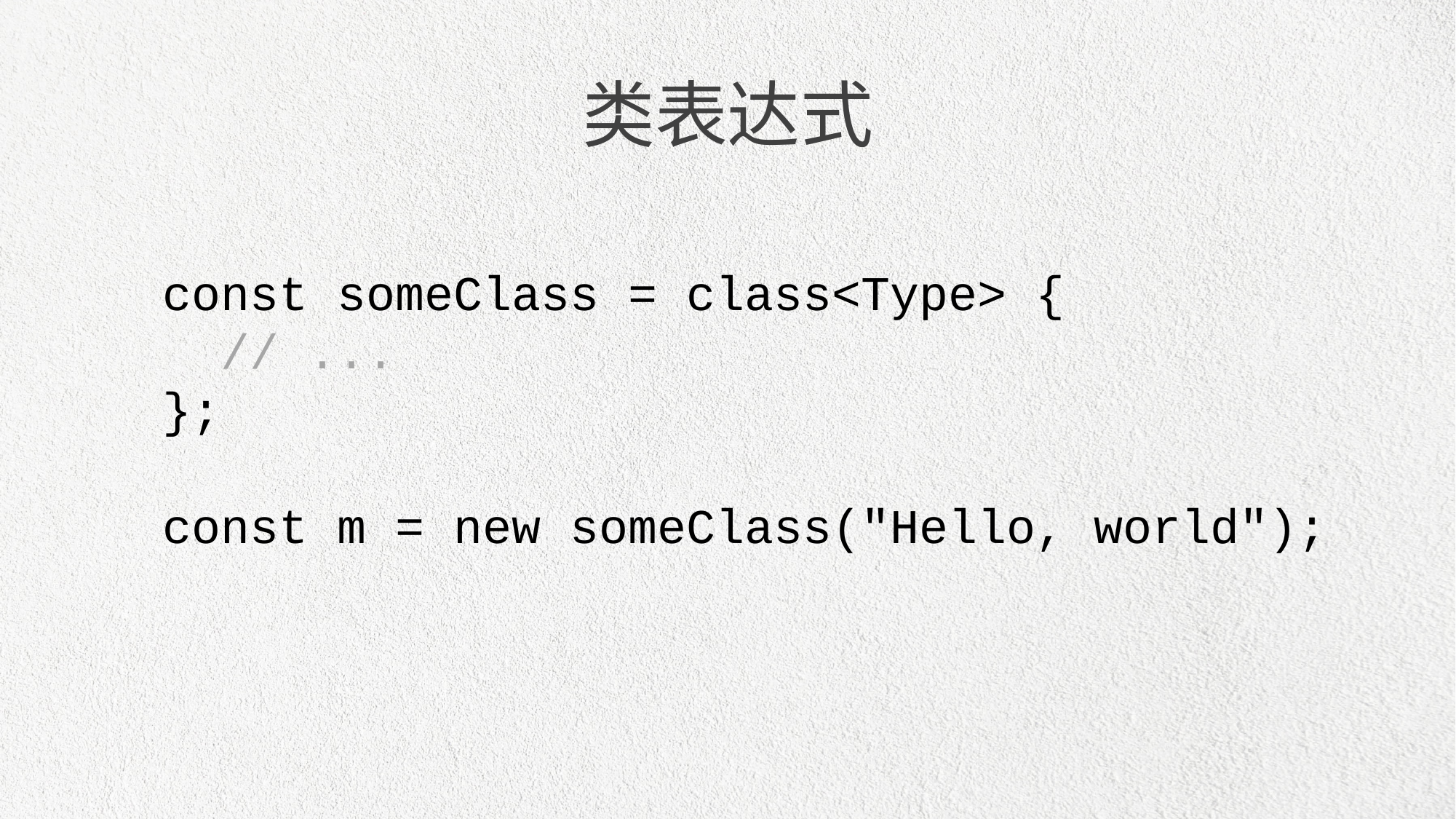

类表达式
const someClass = class<Type> {
  // ...
};

const m = new someClass("Hello, world");